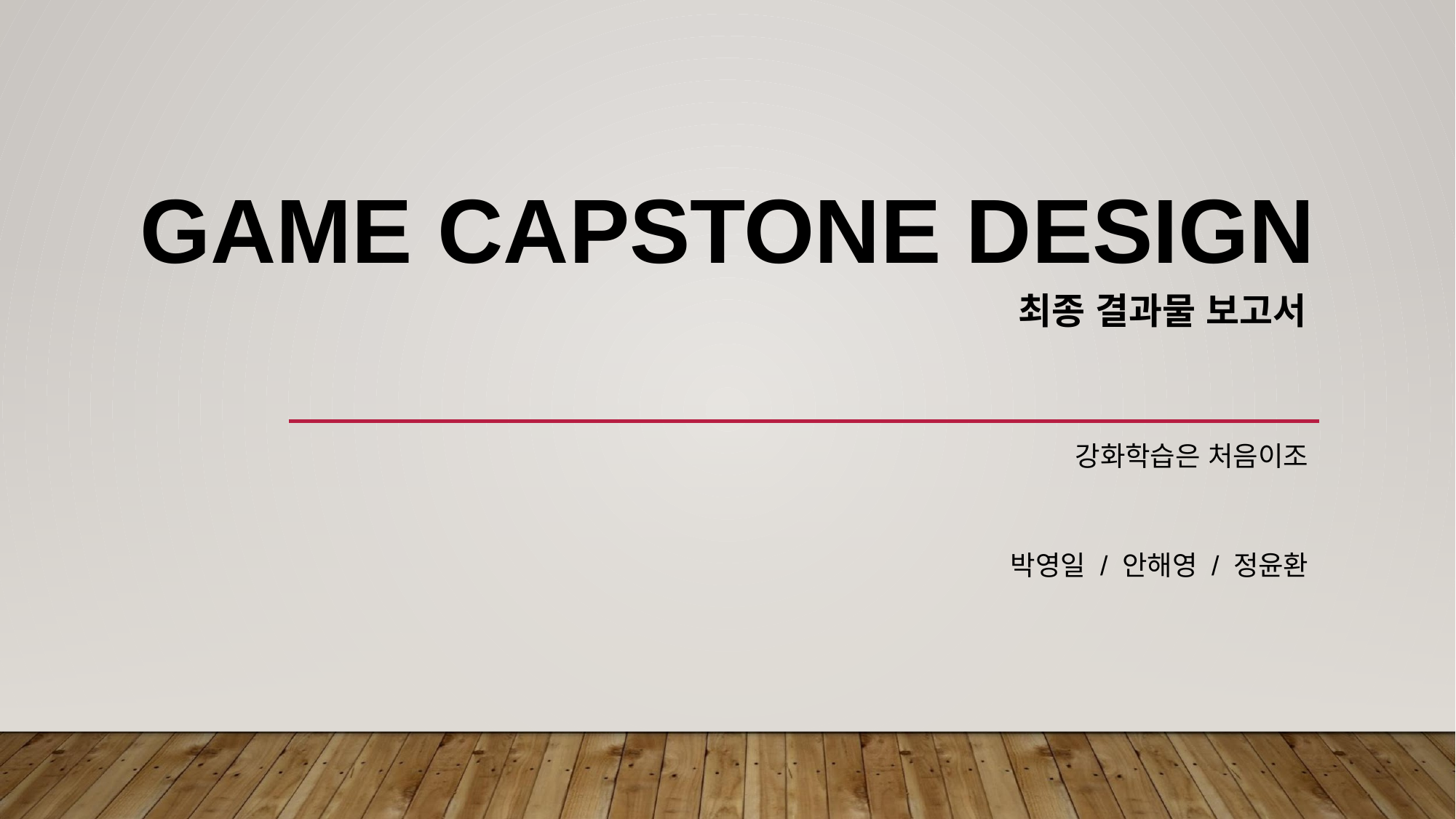

# GAME CAPSTONE DESIGN
최종 결과물 보고서
강화학습은 처음이조

박영일 / 안해영 / 정윤환